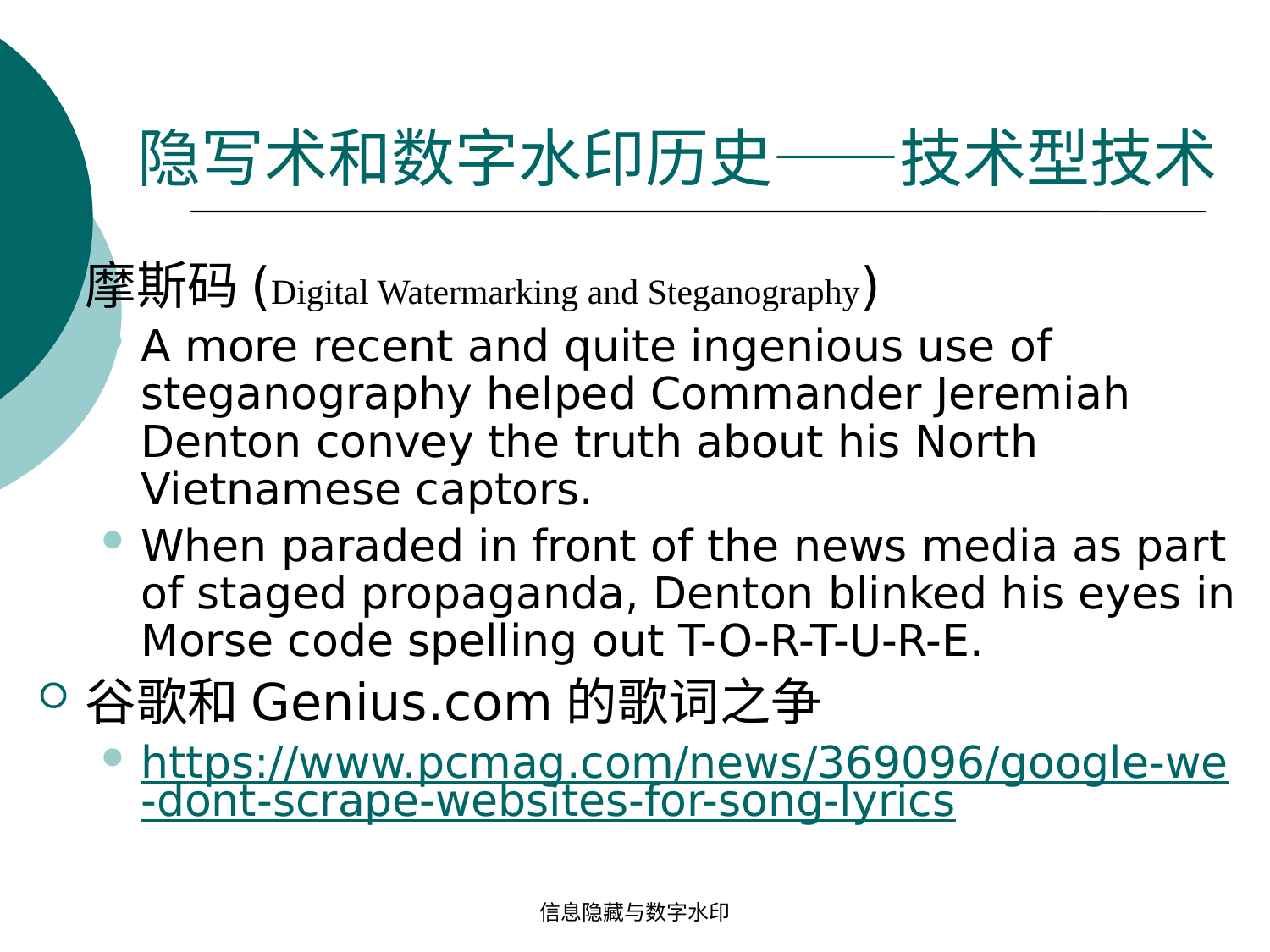

# 隐写术和数字水印历史——技术型技术
摩斯码(Digital Watermarking and Steganography)
A more recent and quite ingenious use of steganography helped Commander Jeremiah Denton convey the truth about his North Vietnamese captors.
When paraded in front of the news media as part of staged propaganda, Denton blinked his eyes in Morse code spelling out T-O-R-T-U-R-E.
谷歌和Genius.com的歌词之争
https://www.pcmag.com/news/369096/google-we-dont-scrape-websites-for-song-lyrics

信息隐藏与数字水印
35